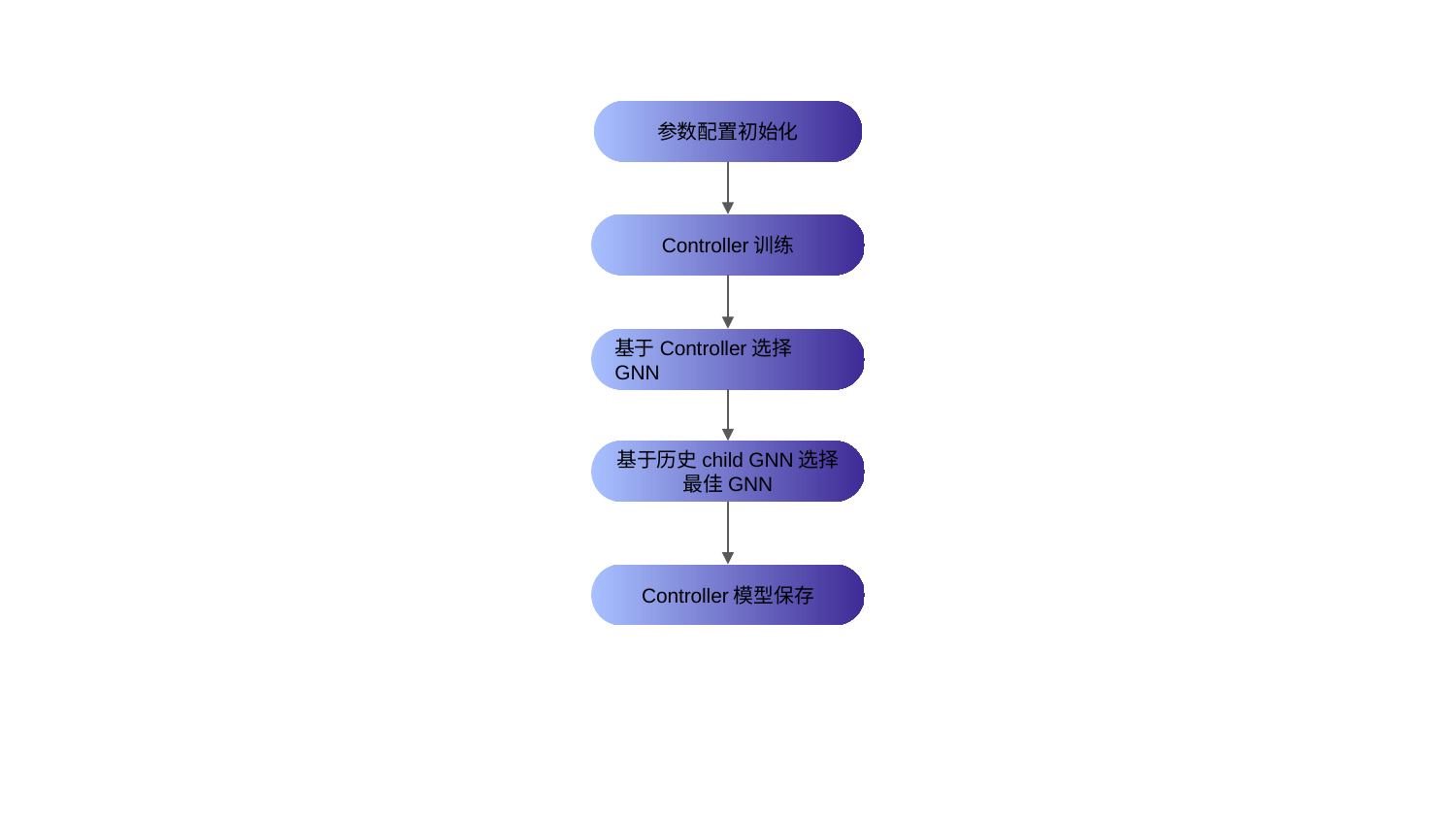

参数配置初始化
Controller训练
基于Controller选择GNN
基于历史child GNN选择
最佳GNN
Controller模型保存